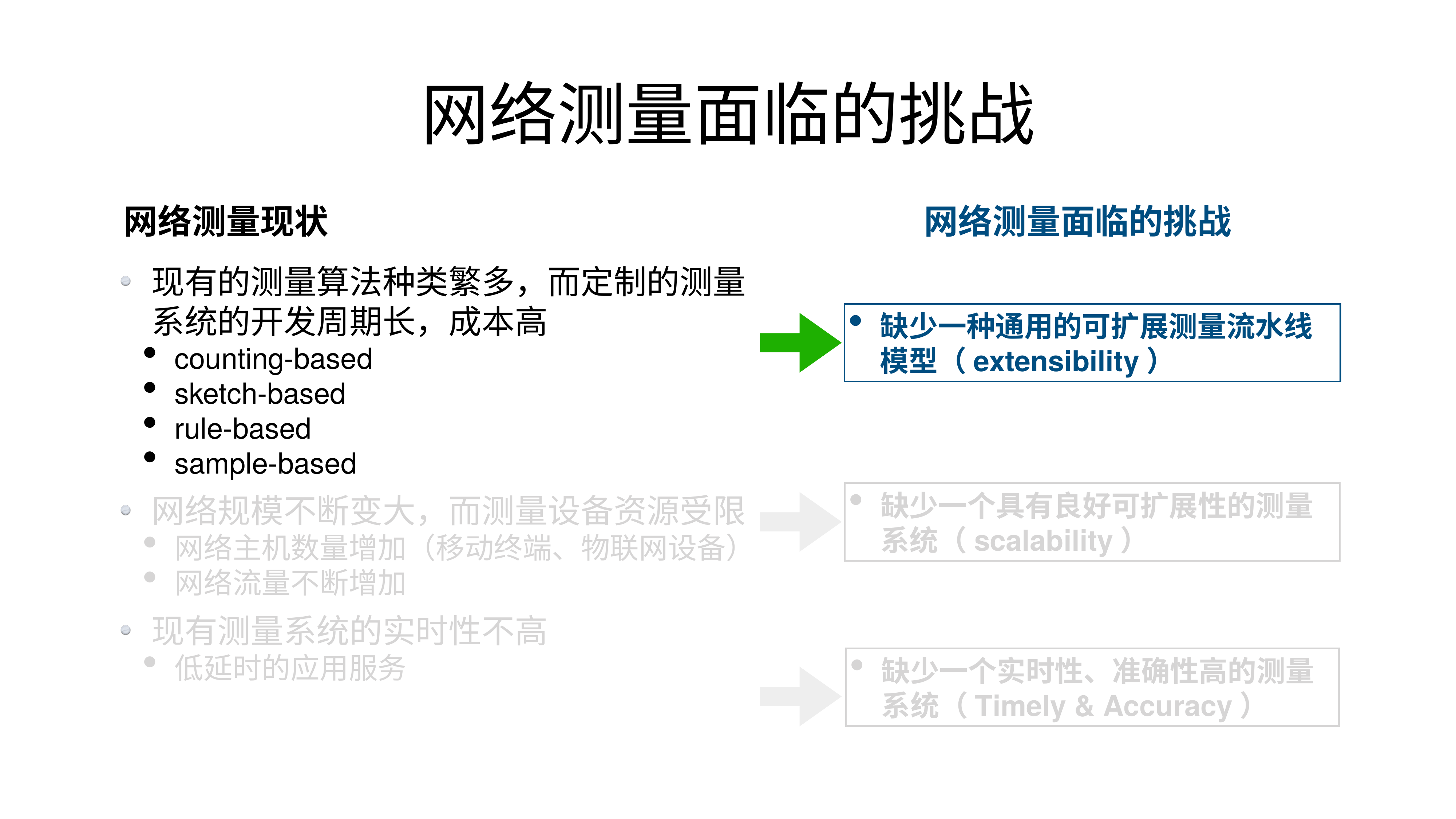

# 网络测量面临的挑战
网络测量现状
网络测量面临的挑战
现有的测量算法种类繁多，而定制的测量系统的开发周期长，成本高
counting-based
sketch-based
rule-based
sample-based
网络规模不断变大，而测量设备资源受限
网络主机数量增加（移动终端、物联网设备）
网络流量不断增加
现有测量系统的实时性不高
低延时的应用服务
缺少一种通用的可扩展测量流水线模型（extensibility）

缺少一个具有良好可扩展性的测量系统（scalability）

缺少一个实时性、准确性高的测量系统（Timely & Accuracy）